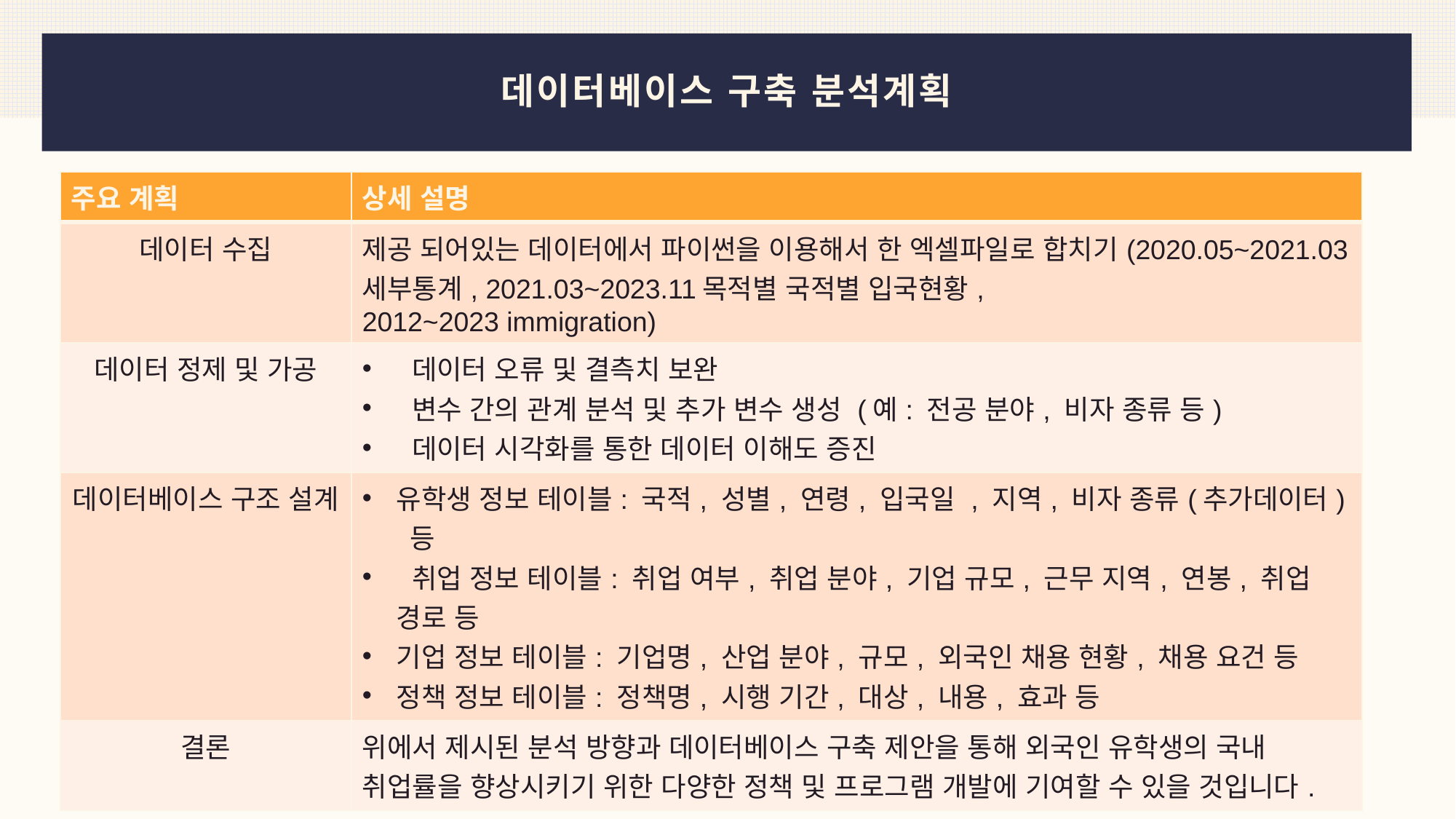

# 데이터베이스 구축 분석계획
| 주요 계획 | 상세 설명 |
| --- | --- |
| 데이터 수집 | 제공 되어있는 데이터에서 파이썬을 이용해서 한 엑셀파일로 합치기(2020.05~2021.03세부통계, 2021.03~2023.11목적별 국적별 입국현황, 2012~2023 immigration) |
| 데이터 정제 및 가공 | 데이터 오류 및 결측치 보완 변수 간의 관계 분석 및 추가 변수 생성 (예: 전공 분야, 비자 종류 등) 데이터 시각화를 통한 데이터 이해도 증진 |
| 데이터베이스 구조 설계 | 유학생 정보 테이블: 국적, 성별, 연령, 입국일 , 지역, 비자 종류(추가데이터) 등 취업 정보 테이블: 취업 여부, 취업 분야, 기업 규모, 근무 지역, 연봉, 취업 경로 등 기업 정보 테이블: 기업명, 산업 분야, 규모, 외국인 채용 현황, 채용 요건 등 정책 정보 테이블: 정책명, 시행 기간, 대상, 내용, 효과 등 |
| 결론 | 위에서 제시된 분석 방향과 데이터베이스 구축 제안을 통해 외국인 유학생의 국내 취업률을 향상시키기 위한 다양한 정책 및 프로그램 개발에 기여할 수 있을 것입니다. |